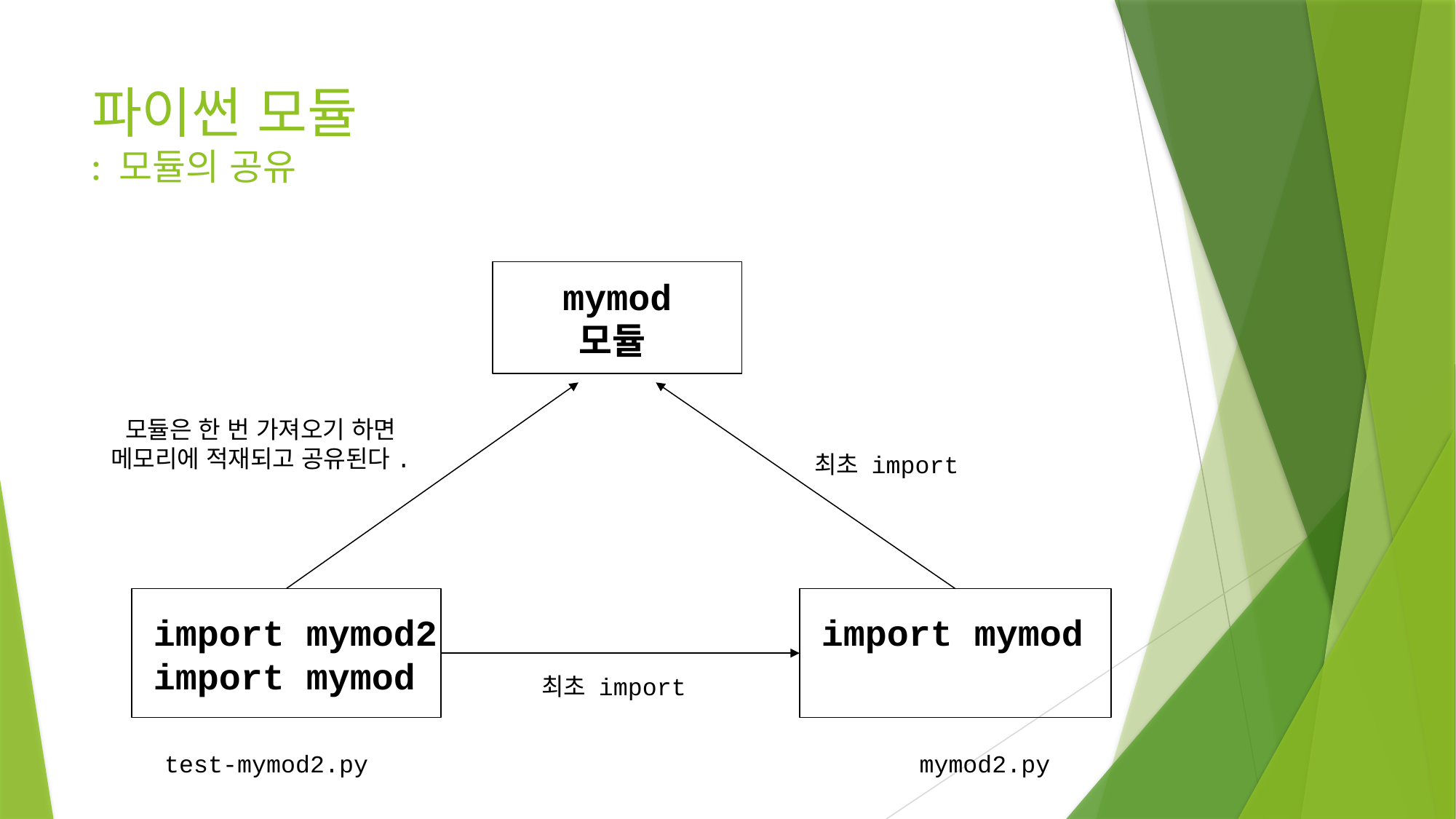

# 파이썬 모듈 : 모듈의 공유

mymod
모듈
모듈은 한 번 가져오기 하면
메모리에 적재되고 공유된다.
최초 import
 import mymod2
 import mymod
 import mymod

최초 import
test-mymod2.py
mymod2.py